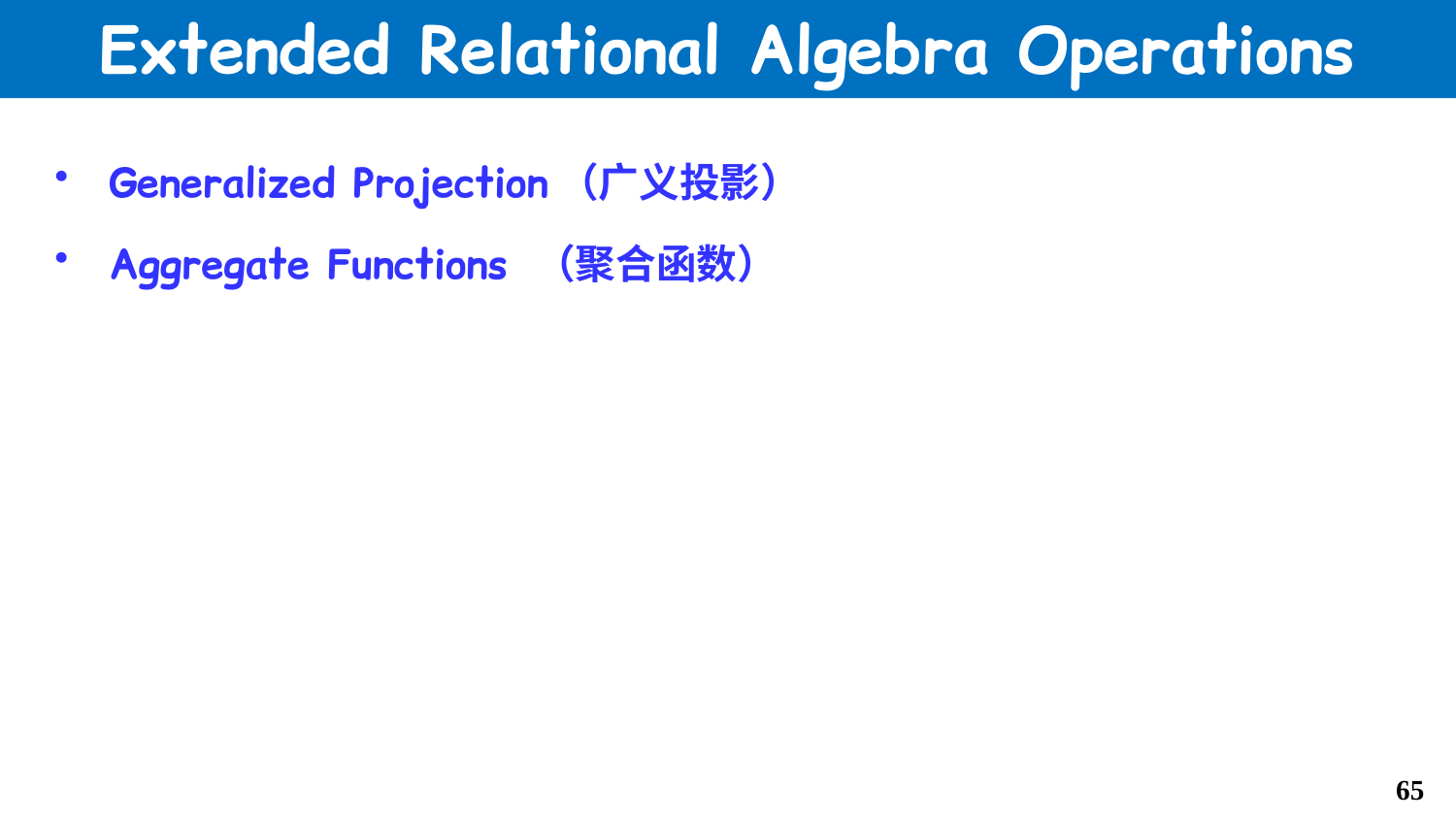

# Extended Relational Algebra Operations
Generalized Projection（广义投影）
Aggregate Functions （聚合函数）